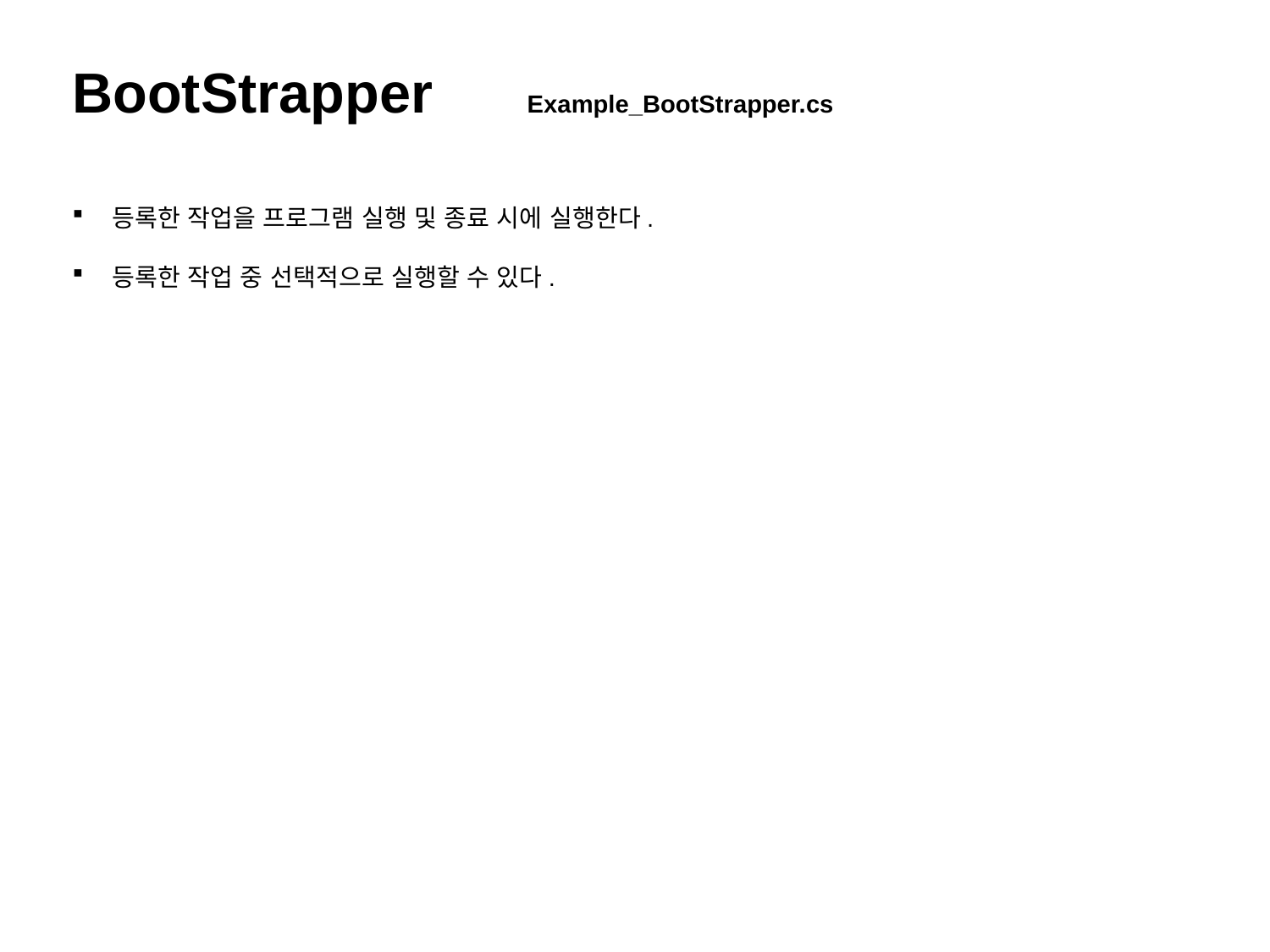

BootStrapper      Example_BootStrapper.cs
등록한 작업을 프로그램 실행 및 종료 시에 실행한다.
등록한 작업 중 선택적으로 실행할 수 있다.